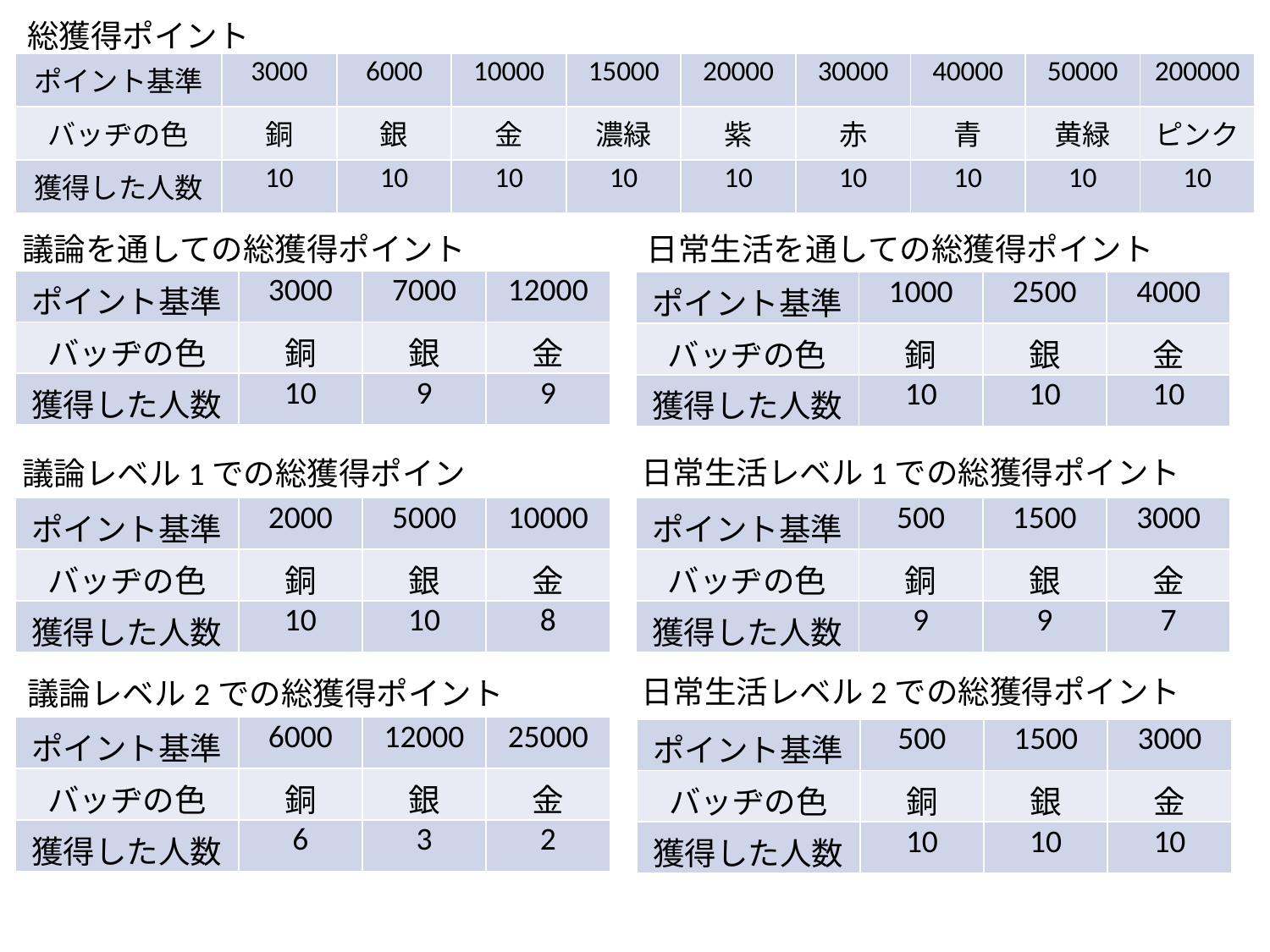

総獲得ポイント
| ポイント基準 | 3000 | 6000 | 10000 | 15000 | 20000 | 30000 | 40000 | 50000 | 200000 |
| --- | --- | --- | --- | --- | --- | --- | --- | --- | --- |
| バッヂの色 | 銅 | 銀 | 金 | 濃緑 | 紫 | 赤 | 青 | 黄緑 | ピンク |
| 獲得した人数 | 10 | 10 | 10 | 10 | 10 | 10 | 10 | 10 | 10 |
議論を通しての総獲得ポイント
日常生活を通しての総獲得ポイント
| ポイント基準 | 3000 | 7000 | 12000 |
| --- | --- | --- | --- |
| バッヂの色 | 銅 | 銀 | 金 |
| 獲得した人数 | 10 | 9 | 9 |
| ポイント基準 | 1000 | 2500 | 4000 |
| --- | --- | --- | --- |
| バッヂの色 | 銅 | 銀 | 金 |
| 獲得した人数 | 10 | 10 | 10 |
日常生活レベル1での総獲得ポイント
議論レベル1での総獲得ポイント
| ポイント基準 | 2000 | 5000 | 10000 |
| --- | --- | --- | --- |
| バッヂの色 | 銅 | 銀 | 金 |
| 獲得した人数 | 10 | 10 | 8 |
| ポイント基準 | 500 | 1500 | 3000 |
| --- | --- | --- | --- |
| バッヂの色 | 銅 | 銀 | 金 |
| 獲得した人数 | 9 | 9 | 7 |
日常生活レベル2での総獲得ポイント
議論レベル2での総獲得ポイント
| ポイント基準 | 6000 | 12000 | 25000 |
| --- | --- | --- | --- |
| バッヂの色 | 銅 | 銀 | 金 |
| 獲得した人数 | 6 | 3 | 2 |
| ポイント基準 | 500 | 1500 | 3000 |
| --- | --- | --- | --- |
| バッヂの色 | 銅 | 銀 | 金 |
| 獲得した人数 | 10 | 10 | 10 |